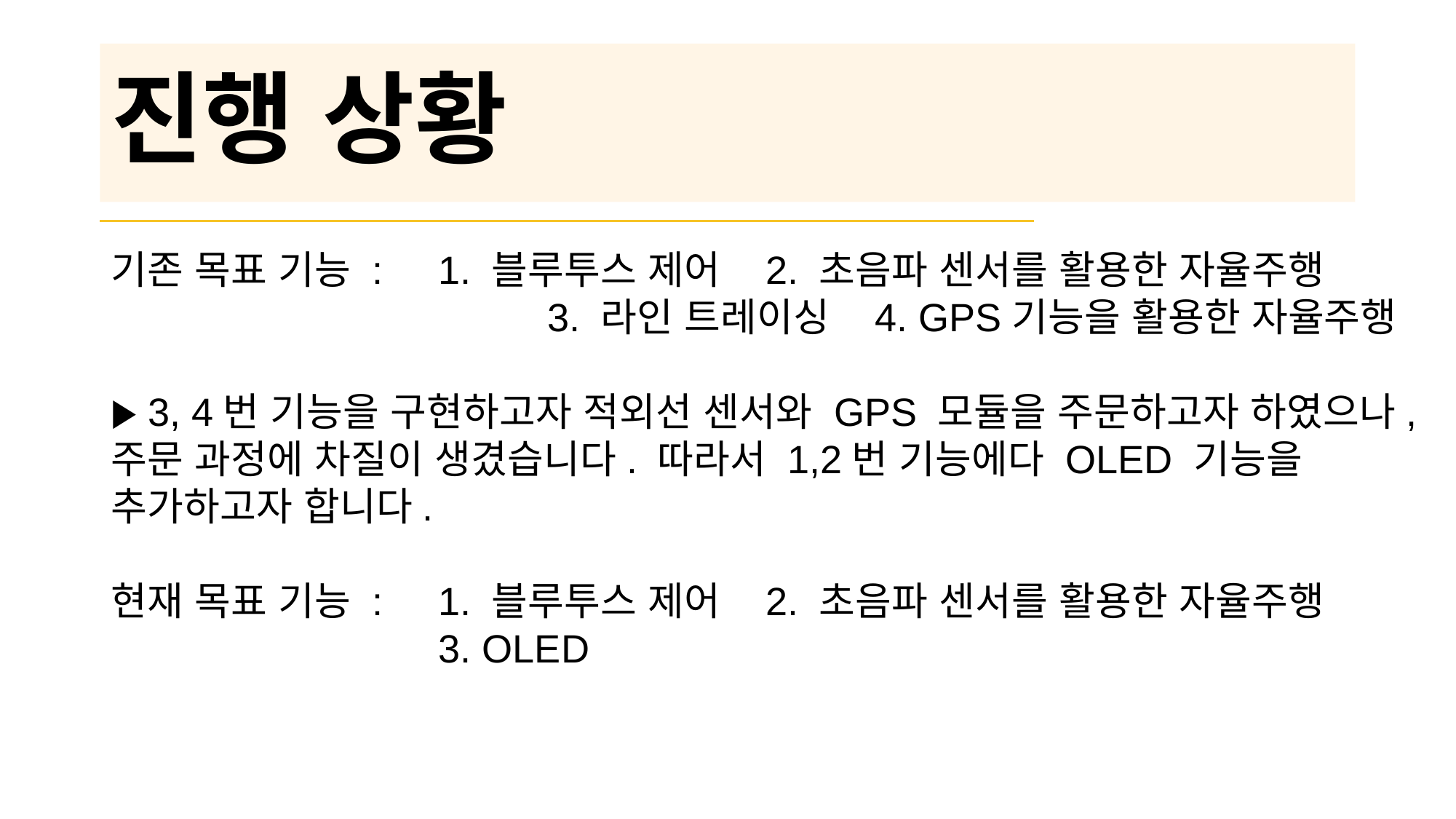

# 진행 상황
기존 목표 기능 : 	1. 블루투스 제어	2. 초음파 센서를 활용한 자율주행					3. 라인 트레이싱	4. GPS기능을 활용한 자율주행

▶ 3, 4번 기능을 구현하고자 적외선 센서와 GPS 모듈을 주문하고자 하였으나, 주문 과정에 차질이 생겼습니다. 따라서 1,2번 기능에다 OLED 기능을 추가하고자 합니다.

현재 목표 기능 :	1. 블루투스 제어	2. 초음파 센서를 활용한 자율주행
			3. OLED
3